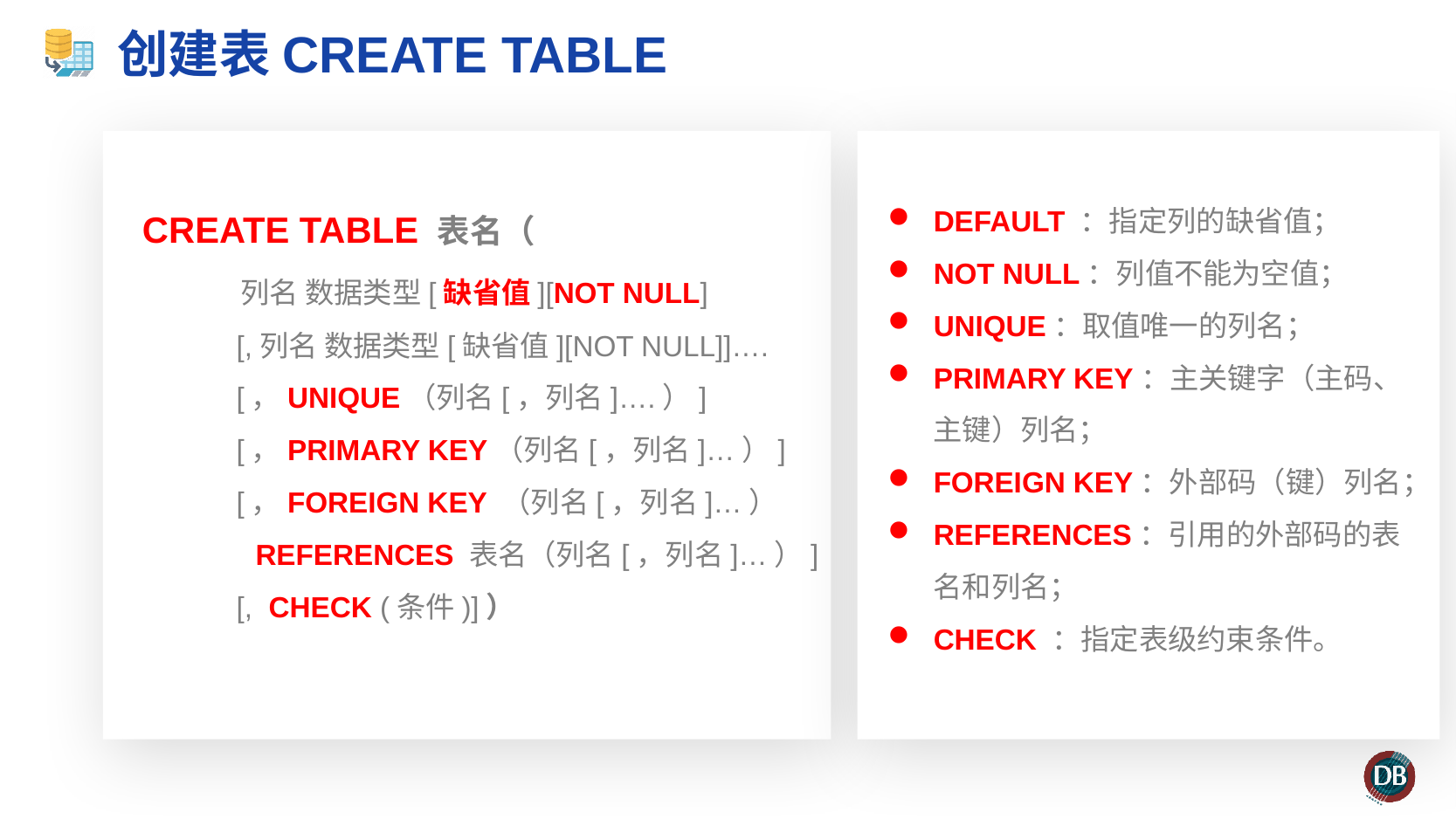

# 创建表CREATE TABLE

CREATE TABLE 表名（
　　　列名 数据类型[缺省值][NOT NULL]
　　　[,列名 数据类型[缺省值][NOT NULL]]….
　　　[，UNIQUE（列名[，列名]….）]
　　　[，PRIMARY KEY（列名[，列名]…）]
　　　[，FOREIGN KEY （列名[，列名]…）
              REFERENCES 表名（列名[，列名]…）]
　　　[,  CHECK (条件)]）
DEFAULT ：指定列的缺省值；
NOT NULL：列值不能为空值；
UNIQUE：取值唯一的列名；
PRIMARY KEY：主关键字（主码、主键）列名；
FOREIGN KEY：外部码（键）列名；
REFERENCES：引用的外部码的表名和列名；
CHECK ：指定表级约束条件。